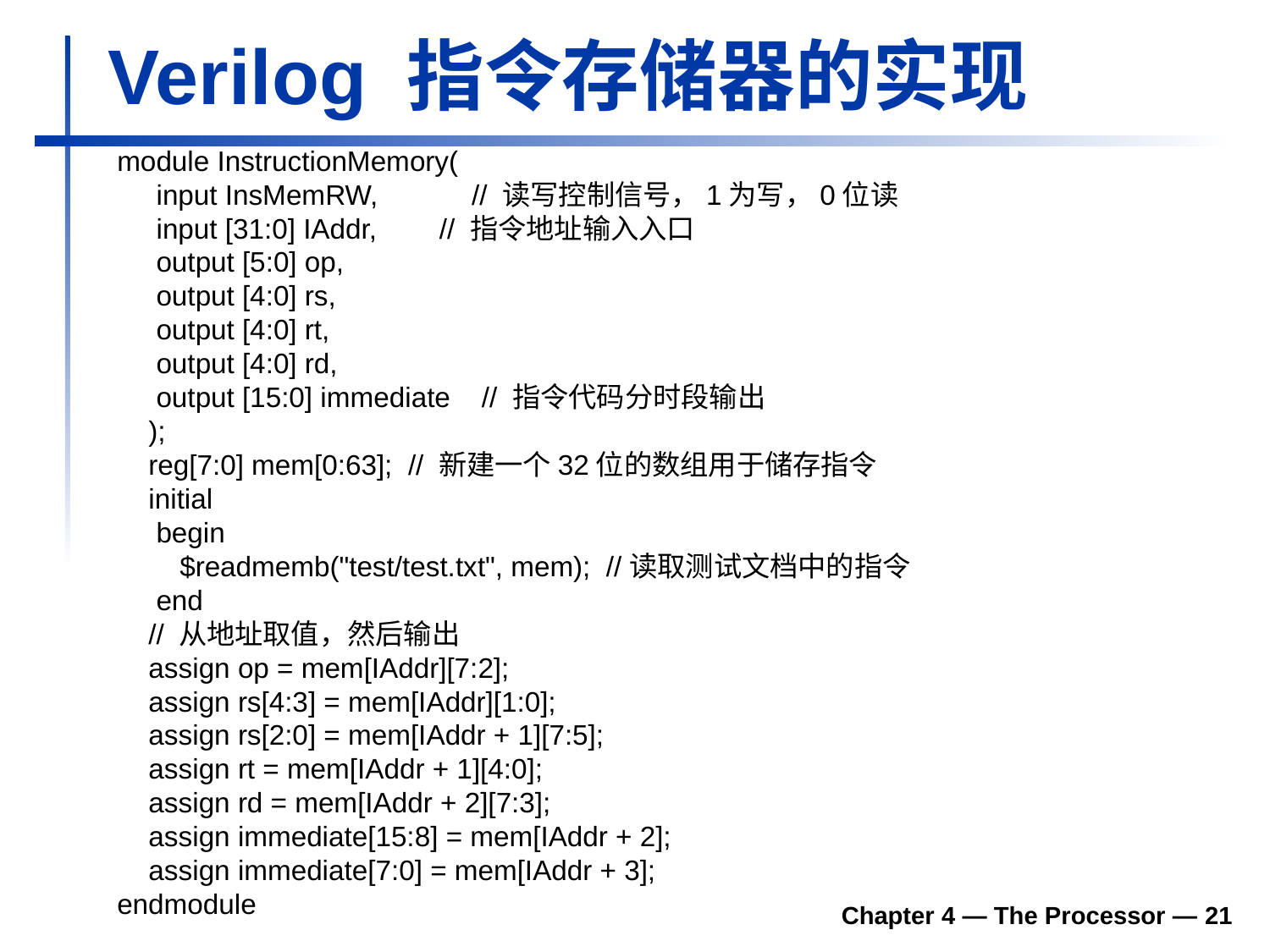

# Verilog 指令存储器的实现
module InstructionMemory(
     input InsMemRW,            // 读写控制信号，1为写，0位读
     input [31:0] IAddr,        // 指令地址输入入口
     output [5:0] op,
     output [4:0] rs,
     output [4:0] rt,
     output [4:0] rd,
     output [15:0] immediate    // 指令代码分时段输出
    );
    reg[7:0] mem[0:63];  // 新建一个32位的数组用于储存指令
    initial
     begin
        $readmemb("test/test.txt", mem);  //读取测试文档中的指令
     end
    // 从地址取值，然后输出
    assign op = mem[IAddr][7:2];
    assign rs[4:3] = mem[IAddr][1:0];
    assign rs[2:0] = mem[IAddr + 1][7:5];
    assign rt = mem[IAddr + 1][4:0];
    assign rd = mem[IAddr + 2][7:3];
    assign immediate[15:8] = mem[IAddr + 2];
    assign immediate[7:0] = mem[IAddr + 3];
endmodule
Chapter 4 — The Processor — 21